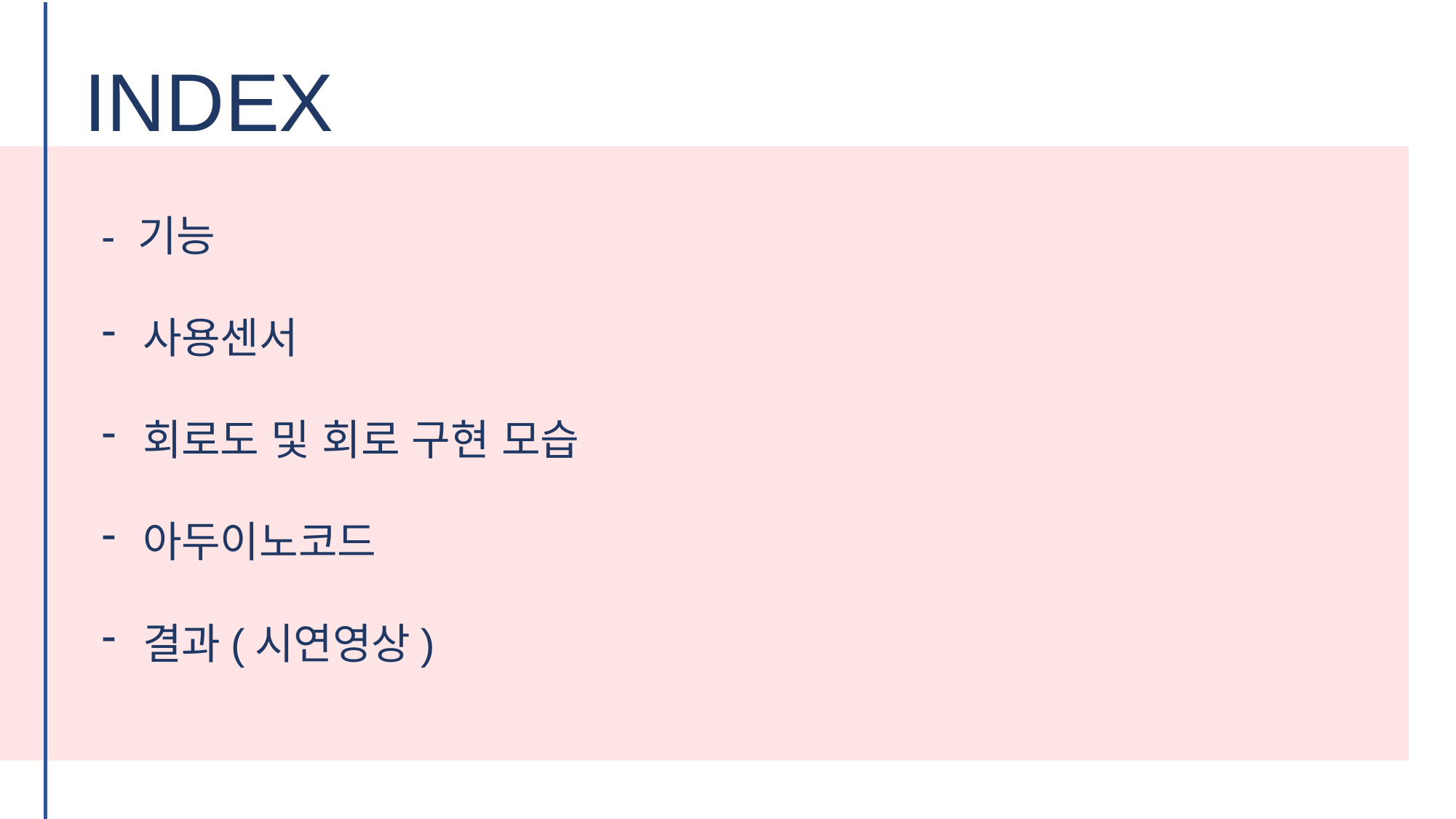

INDEX

- 기능

사용센서

회로도 및 회로 구현 모습

아두이노코드

결과(시연영상)